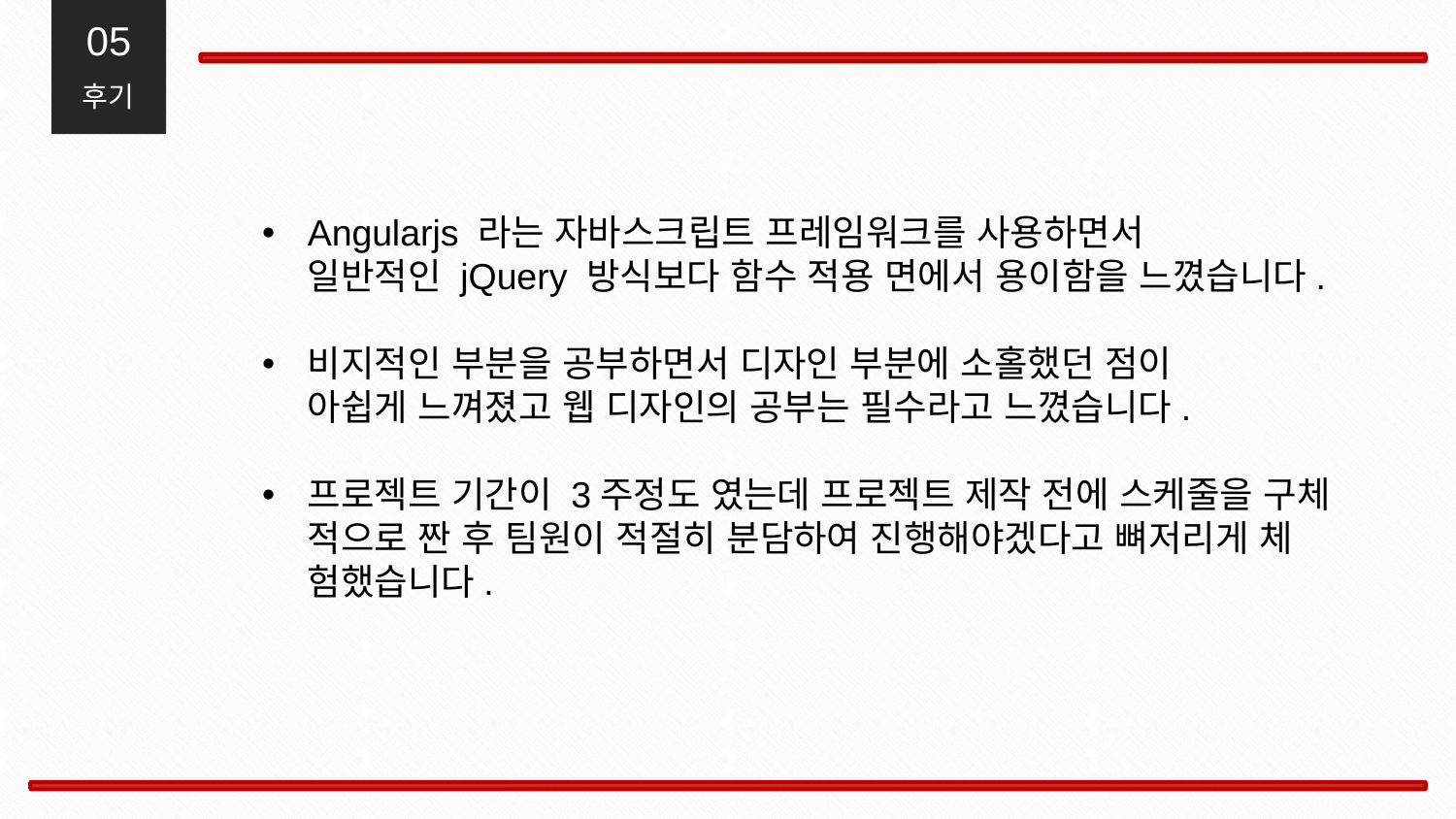

05

후기
Angularjs 라는 자바스크립트 프레임워크를 사용하면서
일반적인 jQuery 방식보다 함수 적용 면에서 용이함을 느꼈습니다.

비지적인 부분을 공부하면서 디자인 부분에 소홀했던 점이
아쉽게 느껴졌고 웹 디자인의 공부는 필수라고 느꼈습니다.

프로젝트 기간이 3주정도 였는데 프로젝트 제작 전에 스케줄을 구체
적으로 짠 후 팀원이 적절히 분담하여 진행해야겠다고 뼈저리게 체
험했습니다.